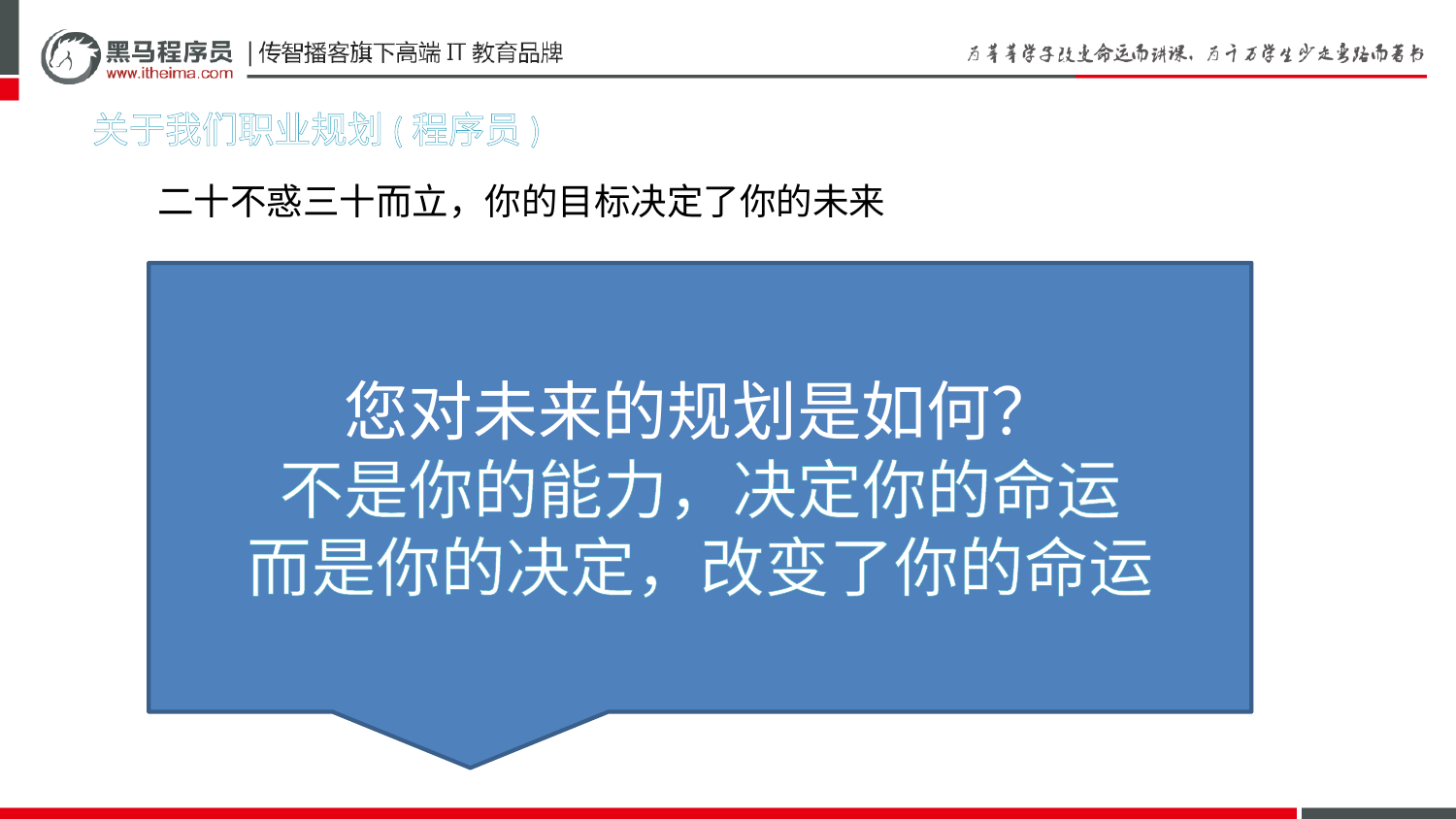

关于我们职业规划(程序员)
二十不惑三十而立，你的目标决定了你的未来
您对未来的规划是如何？
不是你的能力，决定你的命运
而是你的决定，改变了你的命运